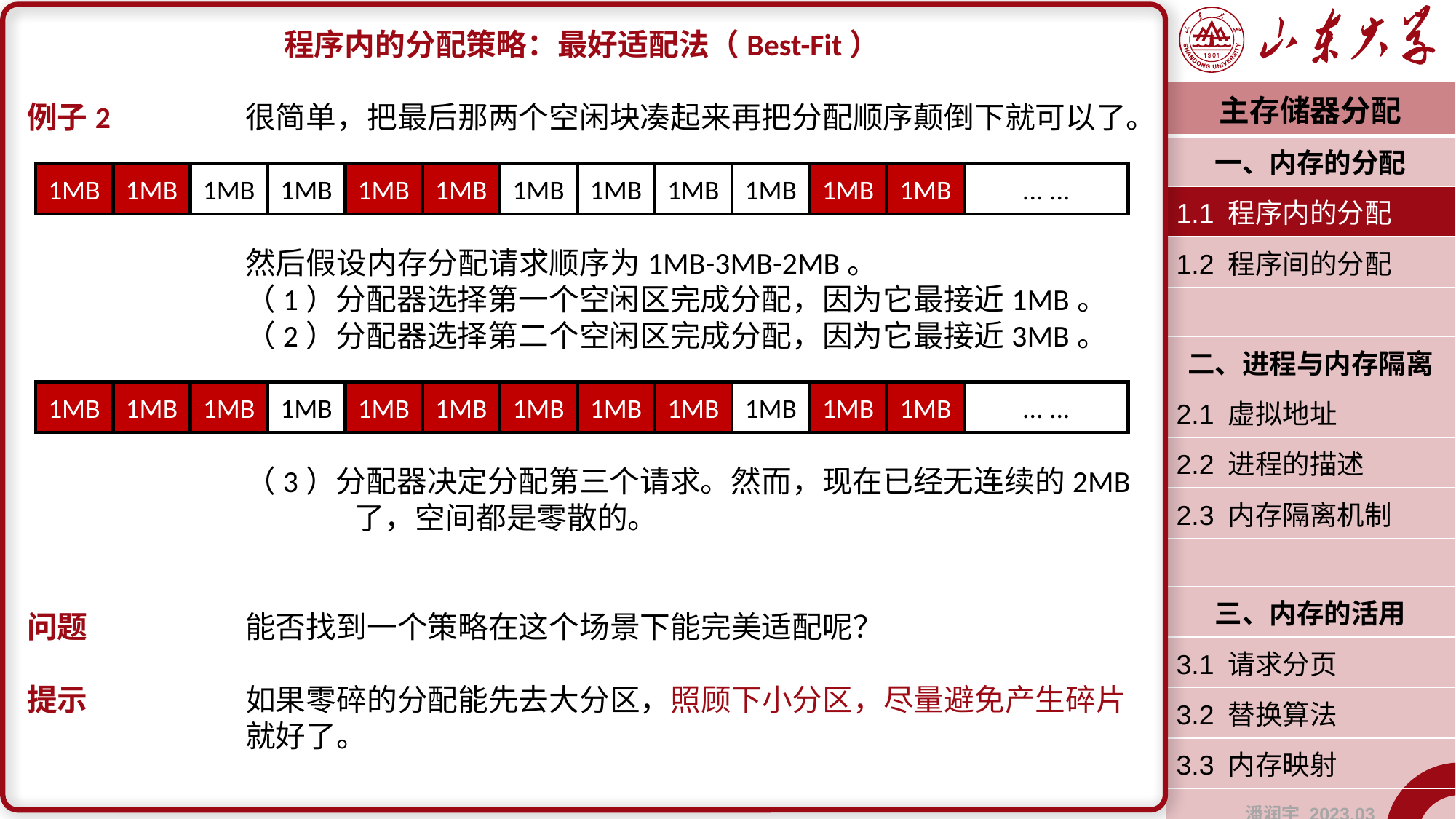

程序内的分配策略：最好适配法（Best-Fit）

例子2		很简单，把最后那两个空闲块凑起来再把分配顺序颠倒下就可以了。

		然后假设内存分配请求顺序为1MB-3MB-2MB。
		（1）分配器选择第一个空闲区完成分配，因为它最接近1MB。
		（2）分配器选择第二个空闲区完成分配，因为它最接近3MB。

		（3）分配器决定分配第三个请求。然而，现在已经无连续的2MB			了，空间都是零散的。

问题		能否找到一个策略在这个场景下能完美适配呢？

提示		如果零碎的分配能先去大分区，照顾下小分区，尽量避免产生碎片		就好了。
| 主存储器分配 |
| --- |
| 一、内存的分配 |
| 1.1 程序内的分配 |
| 1.2 程序间的分配 |
|  |
| 二、进程与内存隔离 |
| 2.1 虚拟地址 |
| 2.2 进程的描述 |
| 2.3 内存隔离机制 |
|  |
| 三、内存的活用 |
| 3.1 请求分页 |
| 3.2 替换算法 |
| 3.3 内存映射 |
| 潘润宇 2023.03 |
1MB
1MB
1MB
1MB
1MB
1MB
1MB
1MB
1MB
1MB
1MB
1MB
... ...
1MB
1MB
1MB
1MB
1MB
1MB
1MB
1MB
1MB
1MB
1MB
1MB
... ...